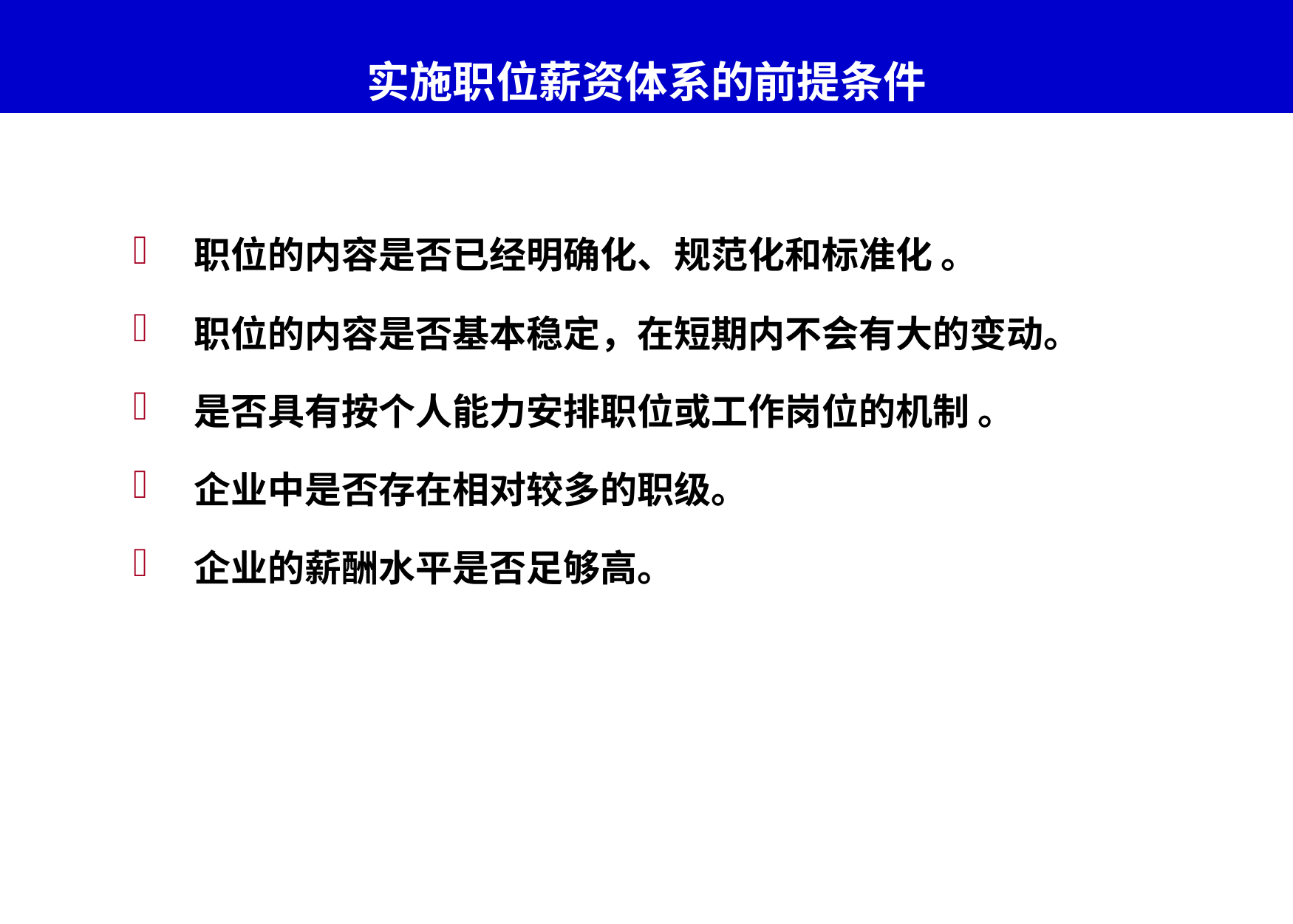

# 实施职位薪资体系的前提条件
   职位的内容是否已经明确化、规范化和标准化 。
   职位的内容是否基本稳定，在短期内不会有大的变动。
   是否具有按个人能力安排职位或工作岗位的机制 。
   企业中是否存在相对较多的职级。
   企业的薪酬水平是否足够高。